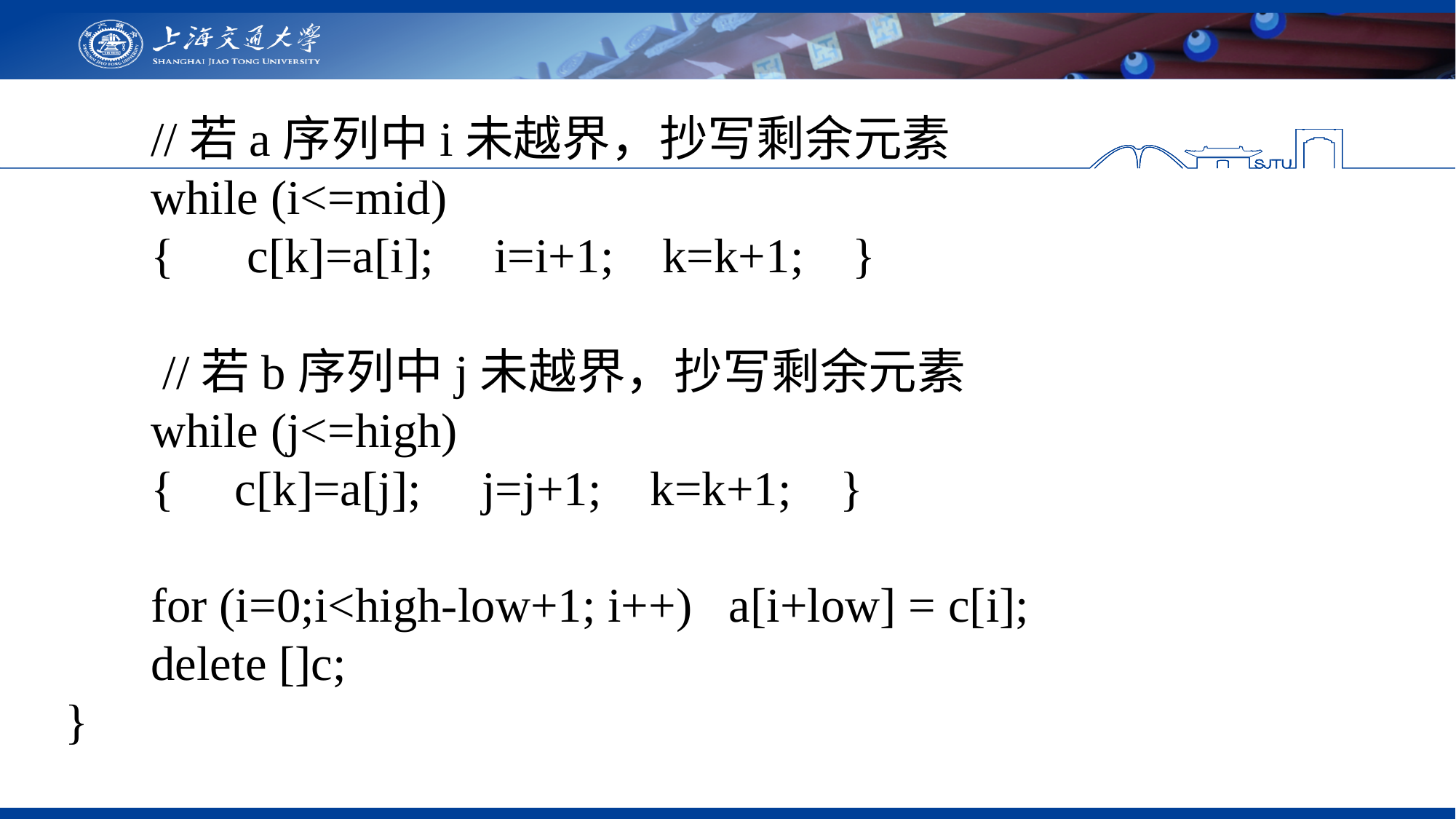

//若a序列中i未越界，抄写剩余元素
while (i<=mid)
{      c[k]=a[i];     i=i+1;    k=k+1;    }

 //若b序列中j未越界，抄写剩余元素
while (j<=high)
{     c[k]=a[j];     j=j+1;    k=k+1;    }

for (i=0;i<high-low+1; i++)   a[i+low] = c[i];
delete []c;
}